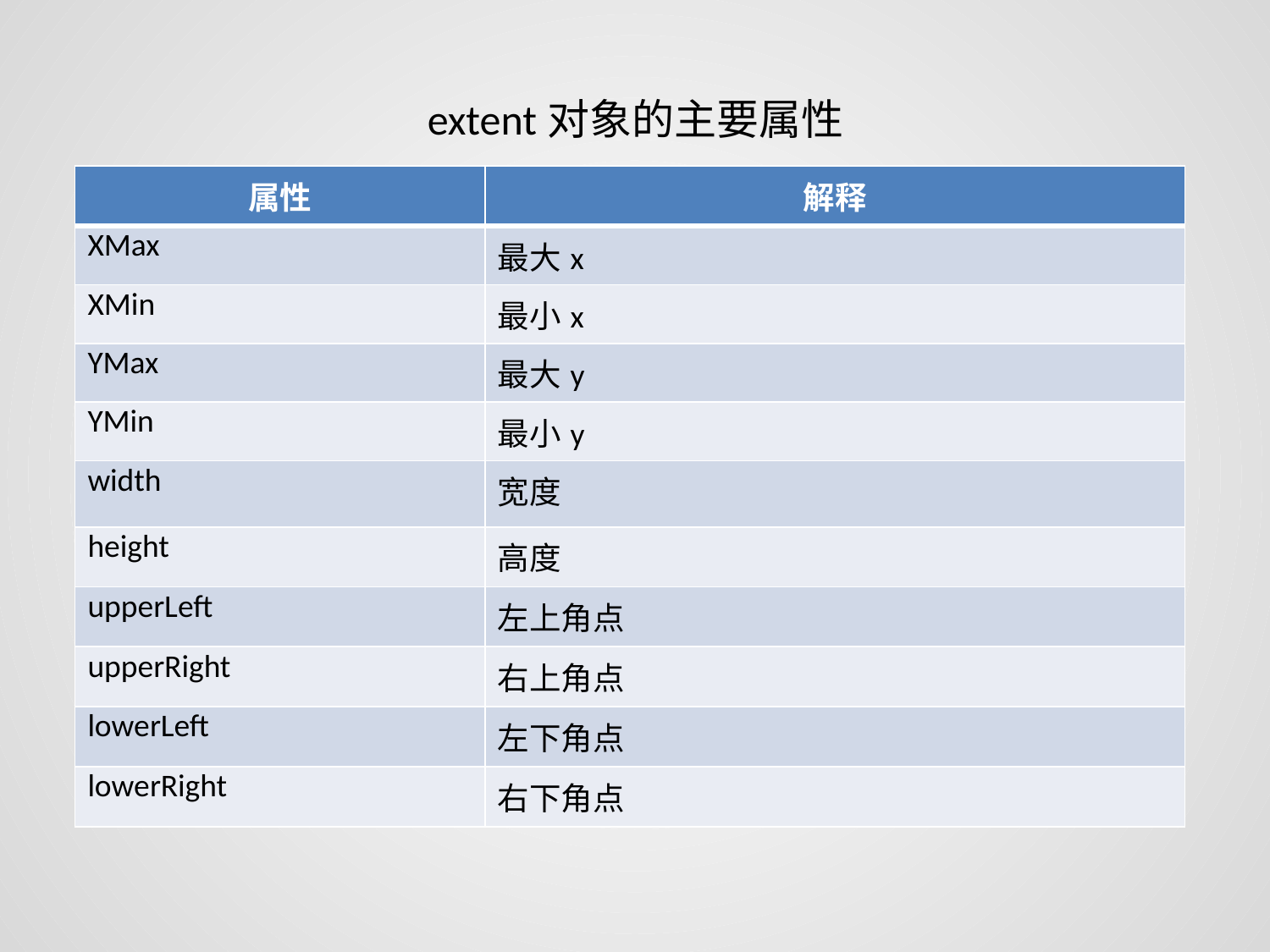

extent对象的主要属性
| 属性 | 解释 |
| --- | --- |
| XMax | 最大x |
| XMin | 最小x |
| YMax | 最大y |
| YMin | 最小y |
| width | 宽度 |
| height | 高度 |
| upperLeft | 左上角点 |
| upperRight | 右上角点 |
| lowerLeft | 左下角点 |
| lowerRight | 右下角点 |